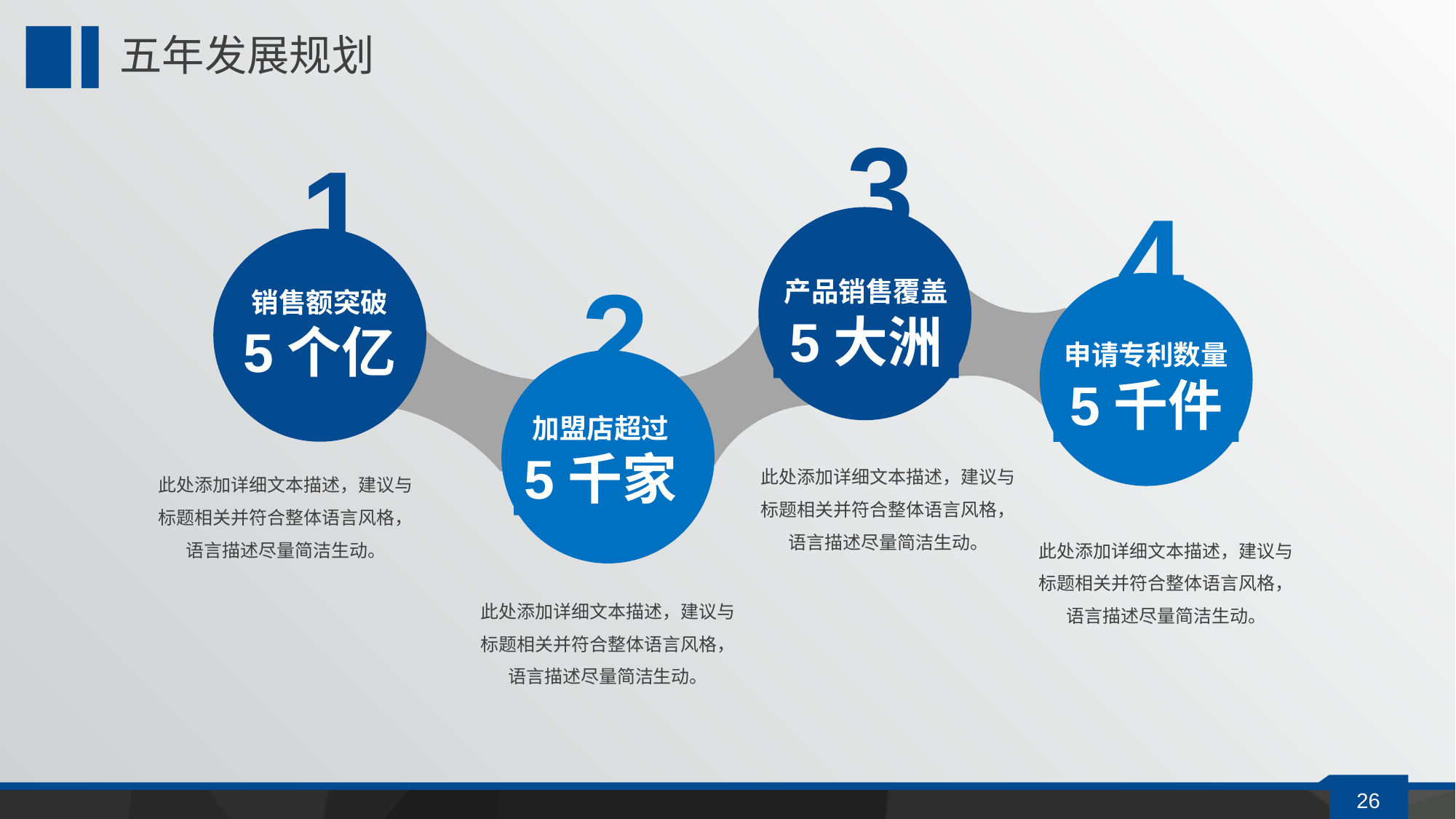

延迟符
# 五年发展规划
3
1
4

产品销售覆盖
5大洲

销售额突破
5个亿
2

申请专利数量
5千件

加盟店超过
5千家
此处添加详细文本描述，建议与标题相关并符合整体语言风格，语言描述尽量简洁生动。
此处添加详细文本描述，建议与标题相关并符合整体语言风格，语言描述尽量简洁生动。
此处添加详细文本描述，建议与标题相关并符合整体语言风格，语言描述尽量简洁生动。
此处添加详细文本描述，建议与标题相关并符合整体语言风格，语言描述尽量简洁生动。